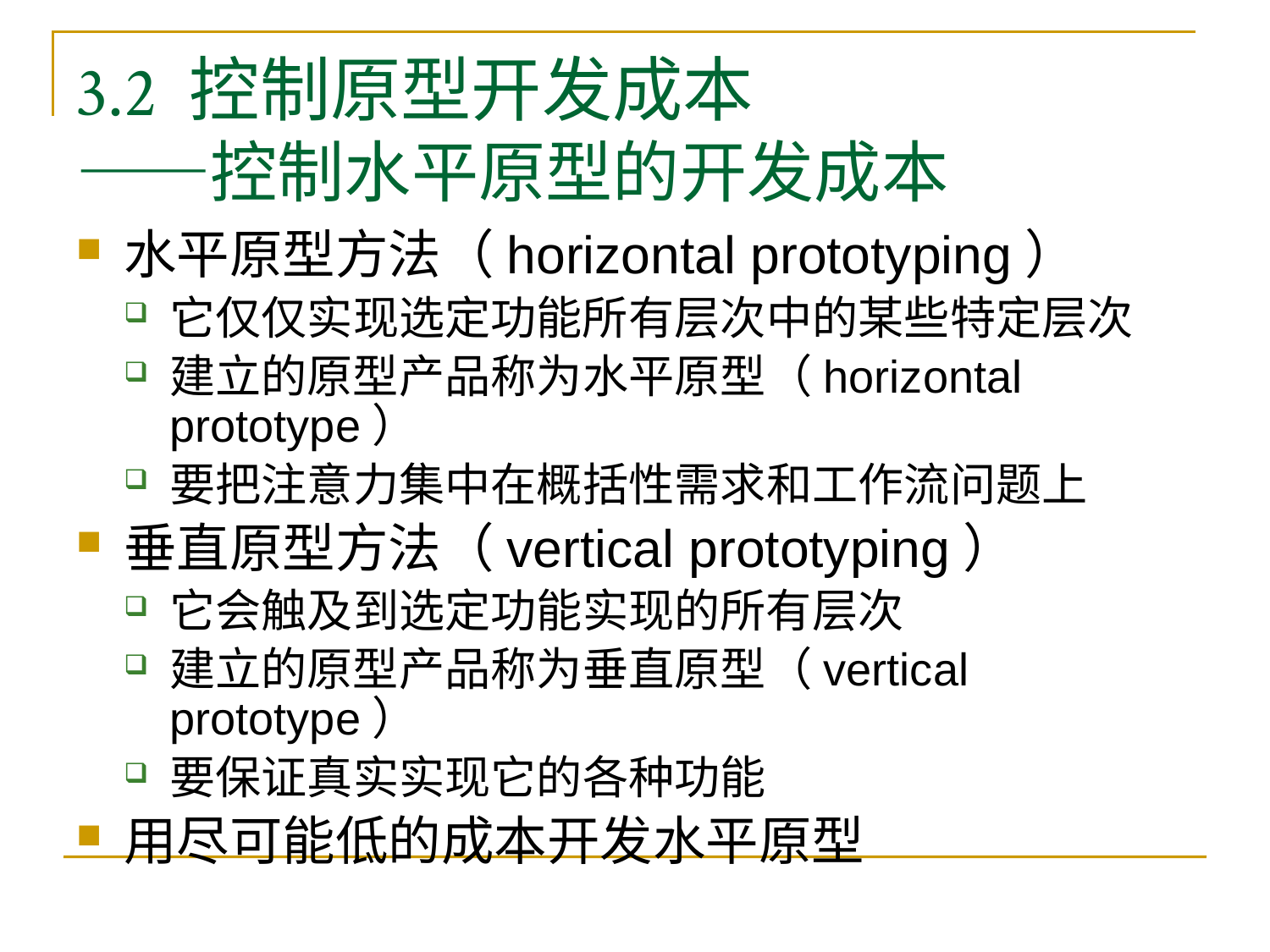

# 3.2 控制原型开发成本 ——控制水平原型的开发成本
水平原型方法（horizontal prototyping）
它仅仅实现选定功能所有层次中的某些特定层次
建立的原型产品称为水平原型（horizontal prototype）
要把注意力集中在概括性需求和工作流问题上
垂直原型方法（vertical prototyping）
它会触及到选定功能实现的所有层次
建立的原型产品称为垂直原型（vertical prototype）
要保证真实实现它的各种功能
用尽可能低的成本开发水平原型